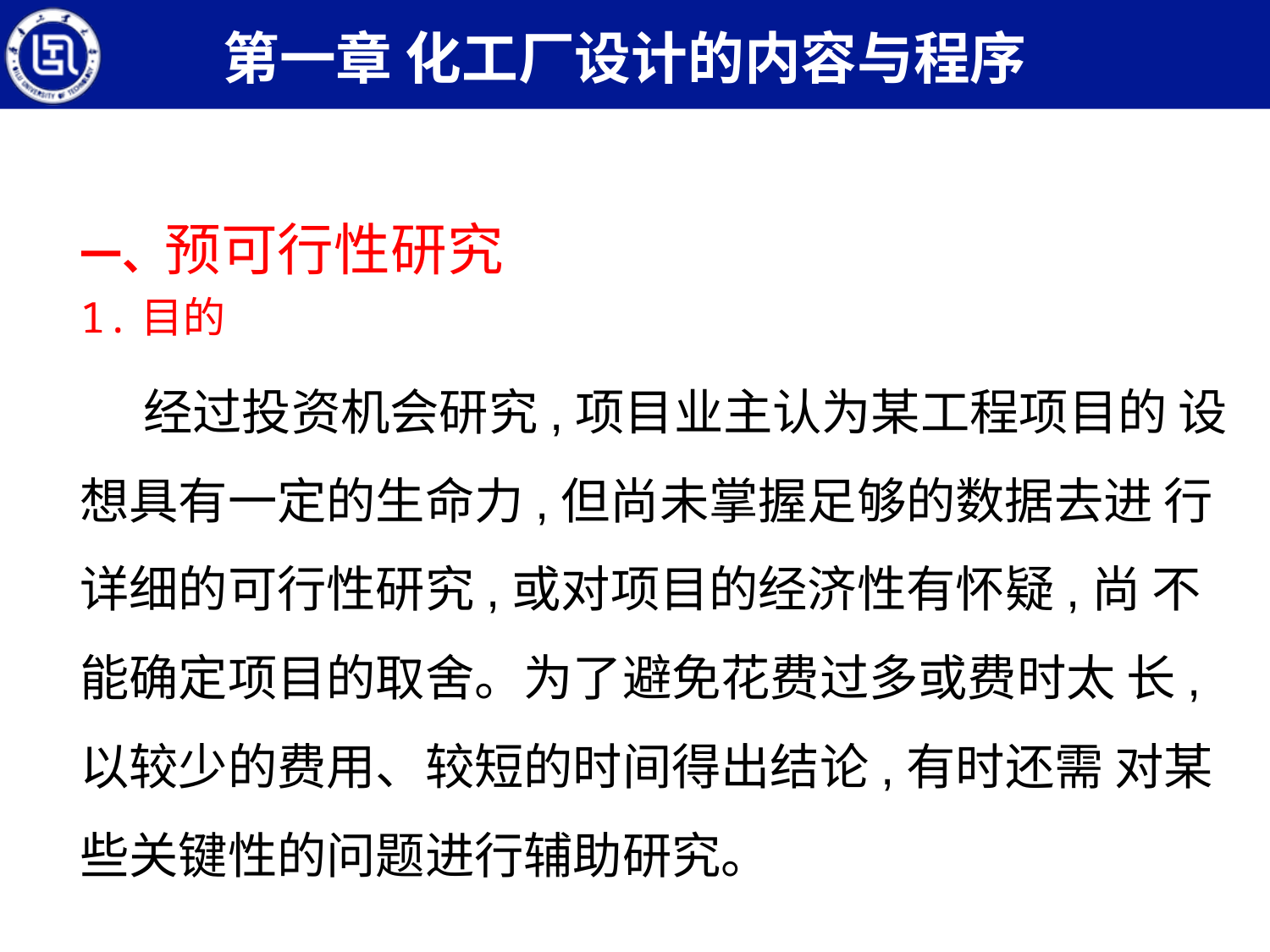

第一章 化工厂设计的内容与程序

一、预可行性研究
1.目的
经过投资机会研究,项目业主认为某工程项目的 设想具有一定的生命力,但尚未掌握足够的数据去进 行详细的可行性研究,或对项目的经济性有怀疑,尚 不能确定项目的取舍。为了避免花费过多或费时太 长,以较少的费用、较短的时间得出结论,有时还需 对某些关键性的问题进行辅助研究。